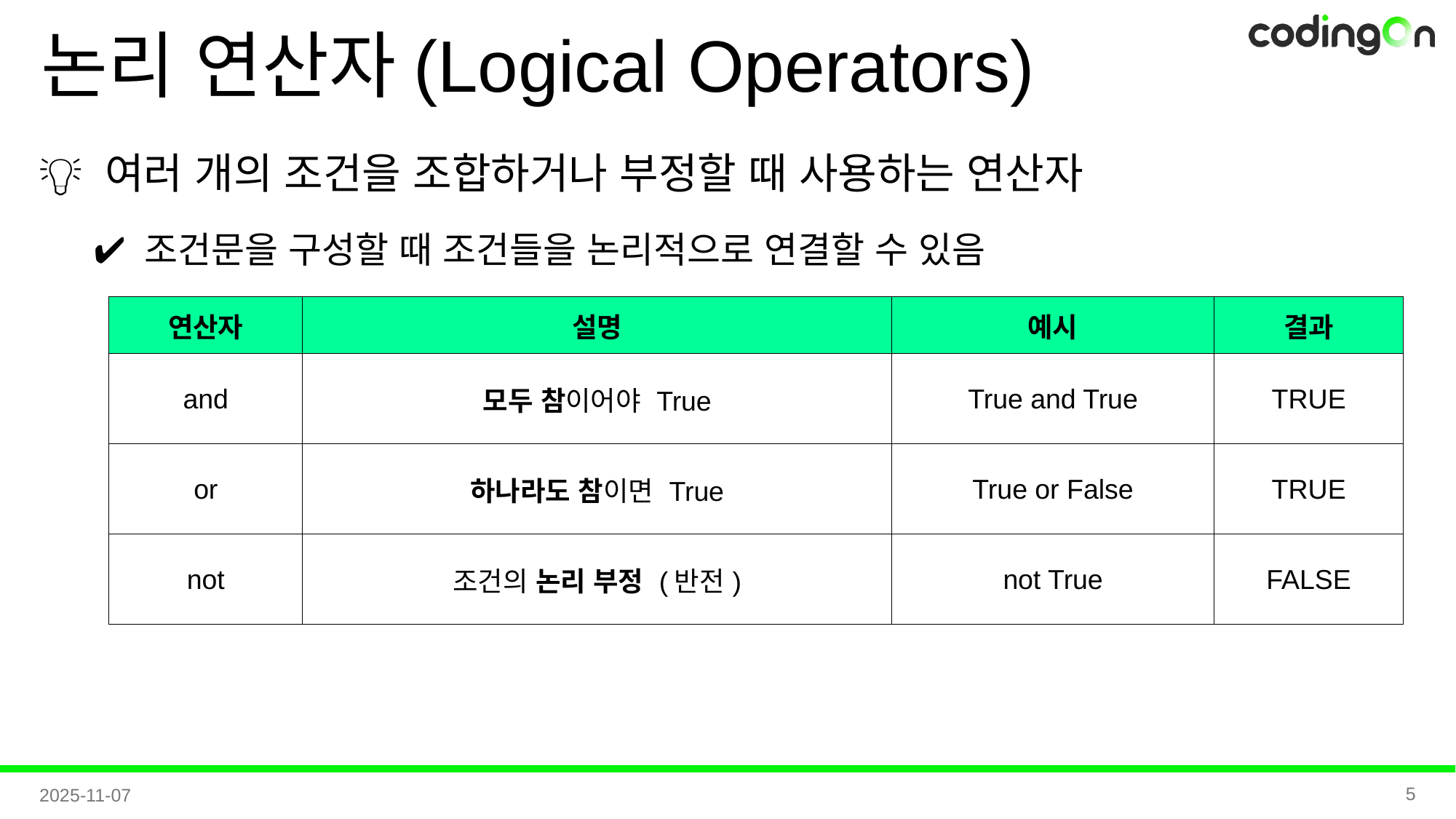

# 논리 연산자(Logical Operators)
💡 여러 개의 조건을 조합하거나 부정할 때 사용하는 연산자
✔️ 조건문을 구성할 때 조건들을 논리적으로 연결할 수 있음
| 연산자 | 설명 | 예시 | 결과 |
| --- | --- | --- | --- |
| and | 모두 참이어야 True | True and True | TRUE |
| or | 하나라도 참이면 True | True or False | TRUE |
| not | 조건의 논리 부정 (반전) | not True | FALSE |
5
2025-11-07